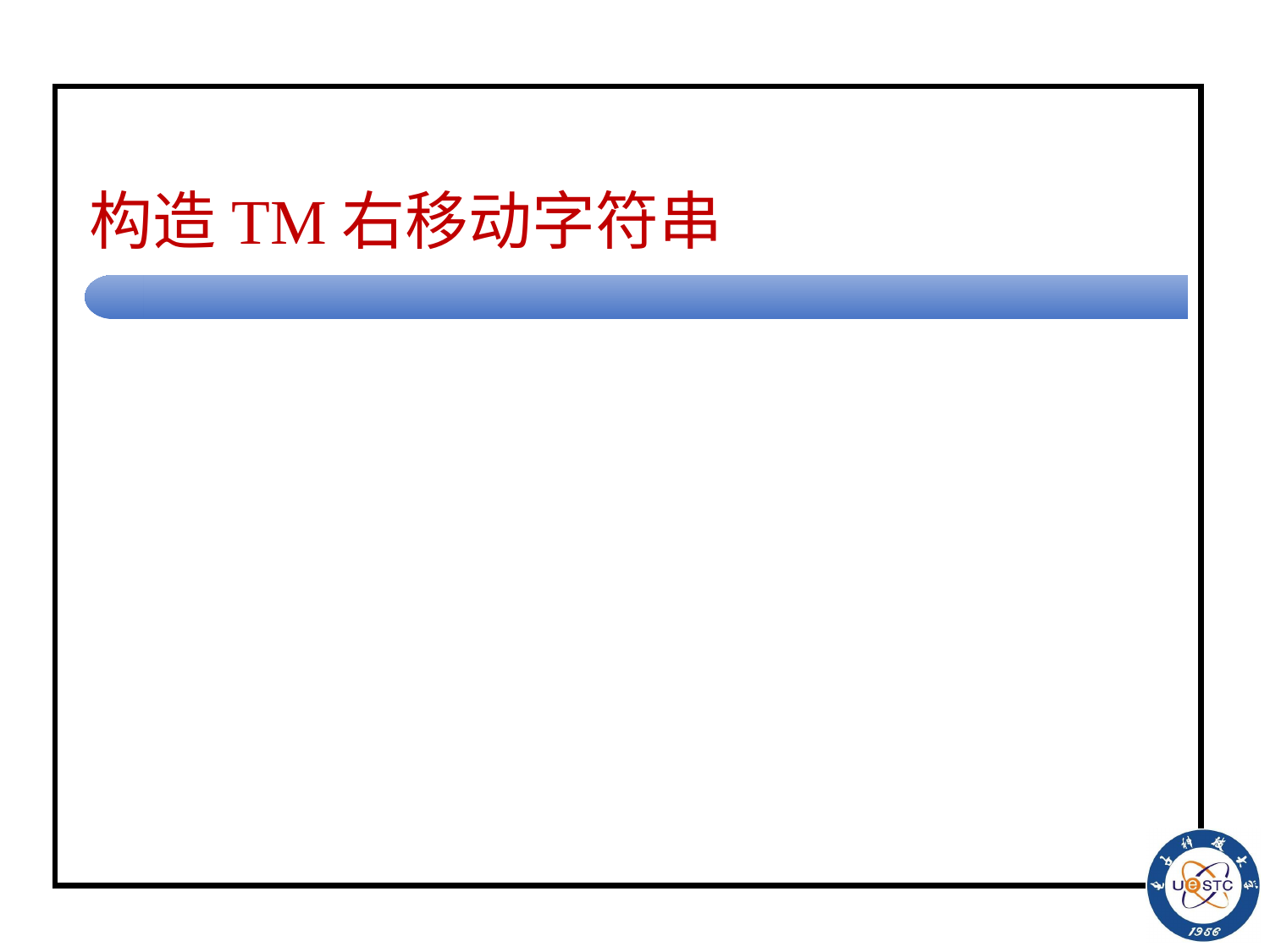

# 构造TM右移动字符串
例6.14 构造TM将 Σ={a, b, c} 上的输入串右移两个单元。

使用三元组[q, x, y]表示状态，
其中，x和y可以代表a、b、c。